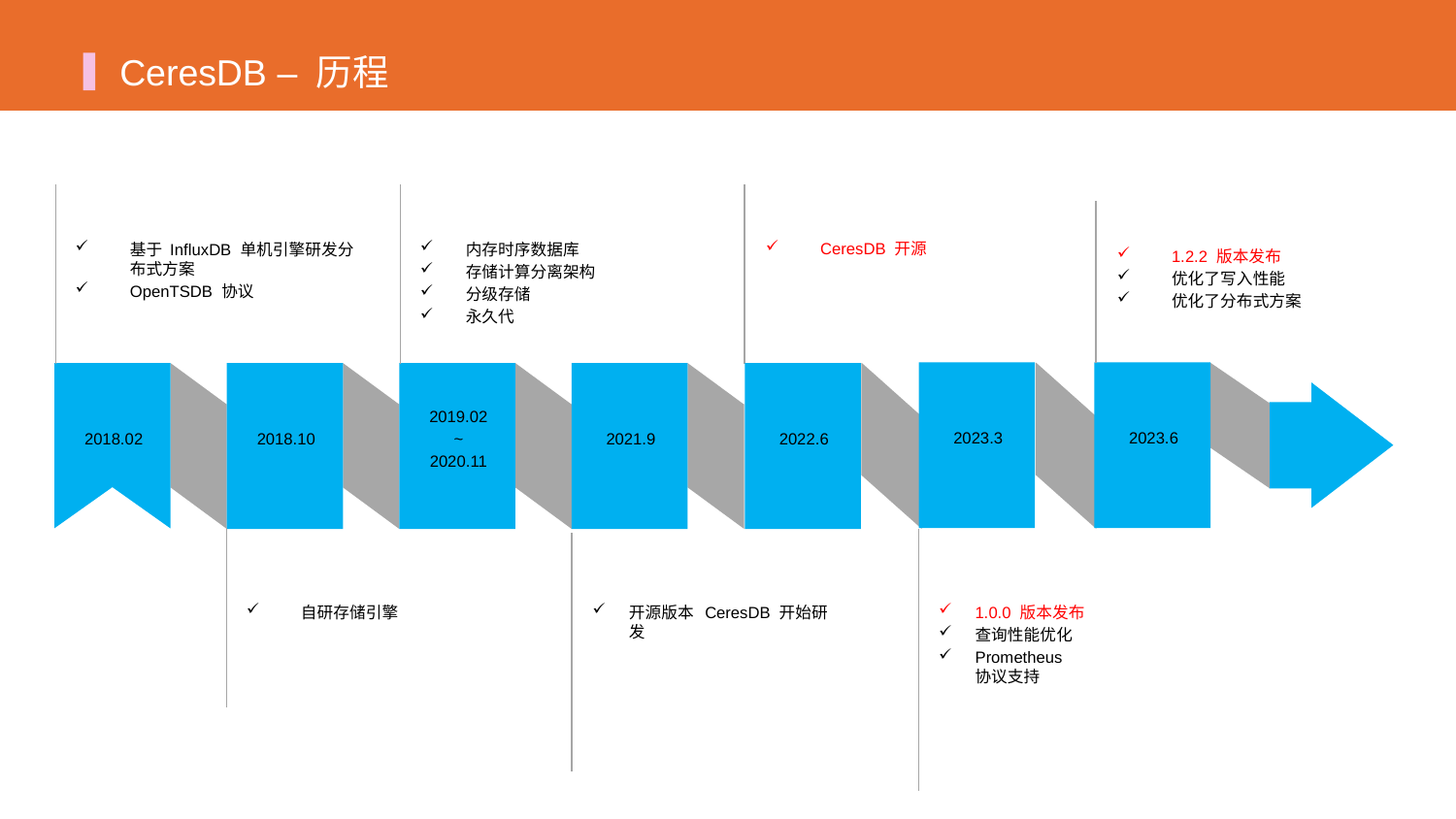

CeresDB – 历程

CeresDB 开源

内存时序数据库
存储计算分离架构
分级存储
永久代

基于 InfluxDB 单机引擎研发分布式方案
OpenTSDB 协议

1.2.2 版本发布
优化了写入性能
优化了分布式方案

2023.3

2023.6

2021.9

2018.10

2019.02
~
2020.11

2022.6

2018.02

开源版本  CeresDB 开始研发

自研存储引擎

1.0.0 版本发布
查询性能优化
Prometheus 协议支持